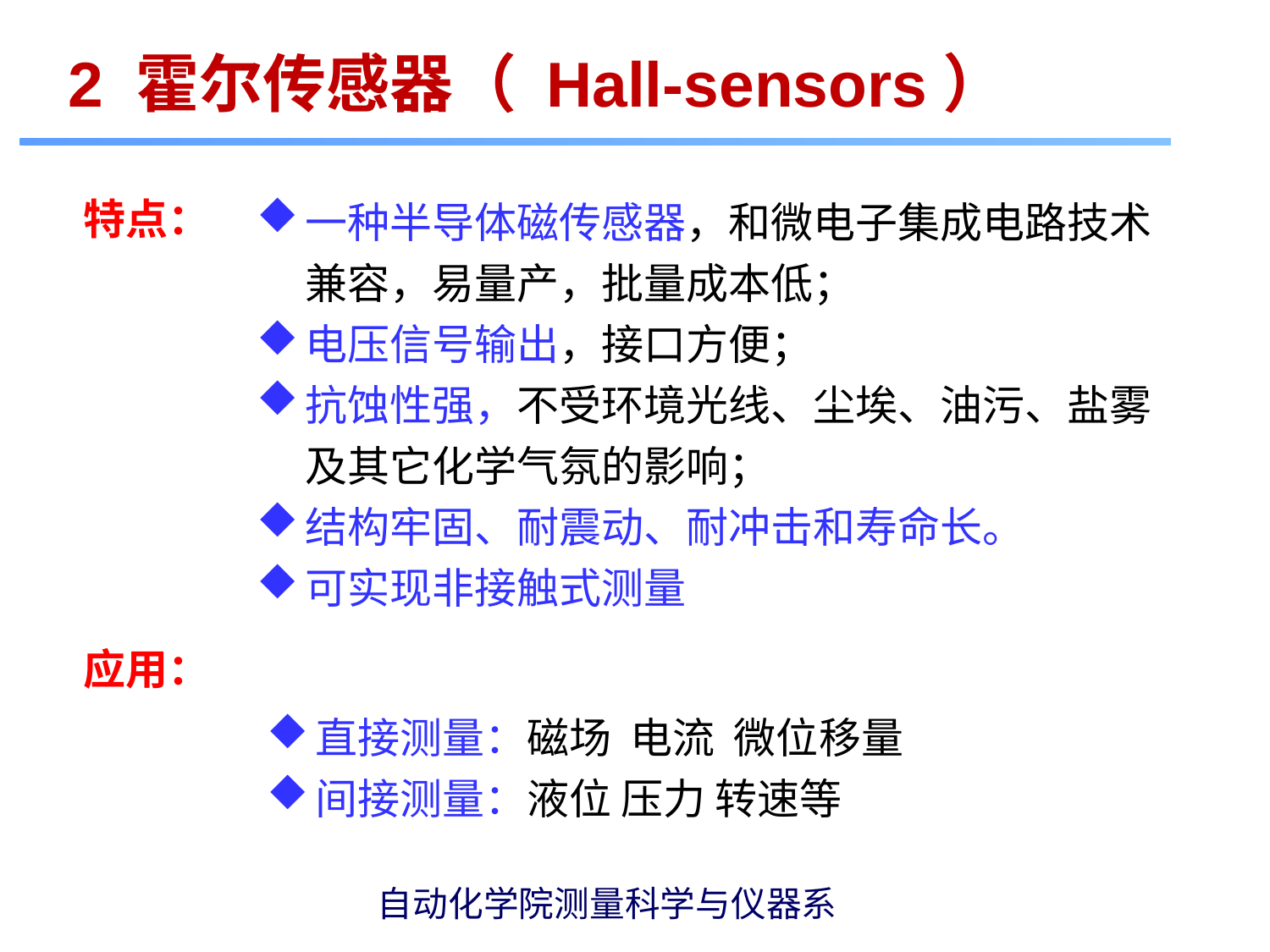

2 霍尔传感器（ Hall-sensors）
一种半导体磁传感器，和微电子集成电路技术兼容，易量产，批量成本低；
电压信号输出，接口方便；
抗蚀性强，不受环境光线、尘埃、油污、盐雾及其它化学气氛的影响；
结构牢固、耐震动、耐冲击和寿命长。
可实现非接触式测量
 特点：
 应用：
直接测量：磁场  电流  微位移量
间接测量：液位 压力 转速等